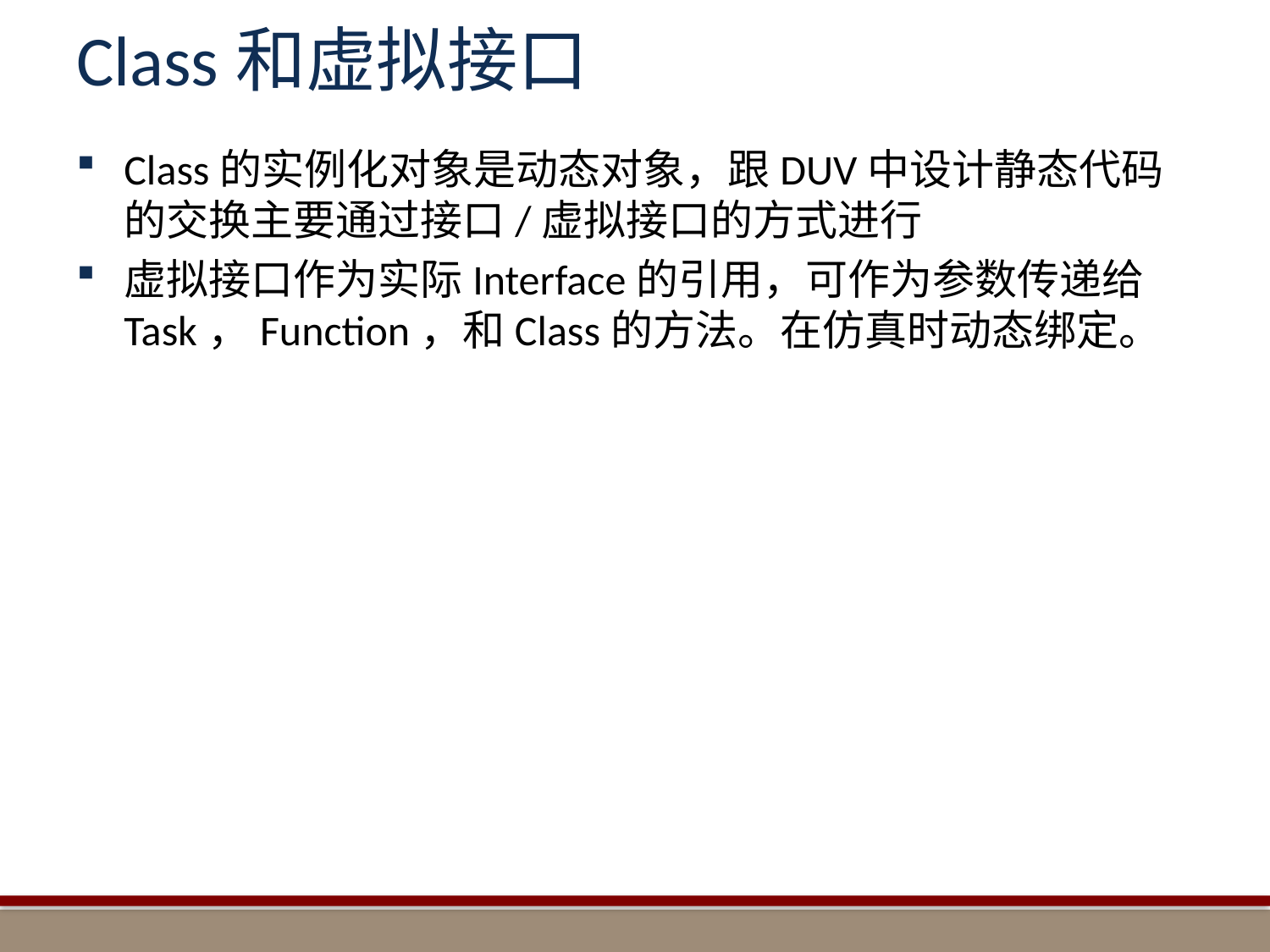

# Class和虚拟接口
Class的实例化对象是动态对象，跟DUV中设计静态代码的交换主要通过接口/虚拟接口的方式进行
虚拟接口作为实际Interface的引用，可作为参数传递给Task，Function，和Class的方法。在仿真时动态绑定。